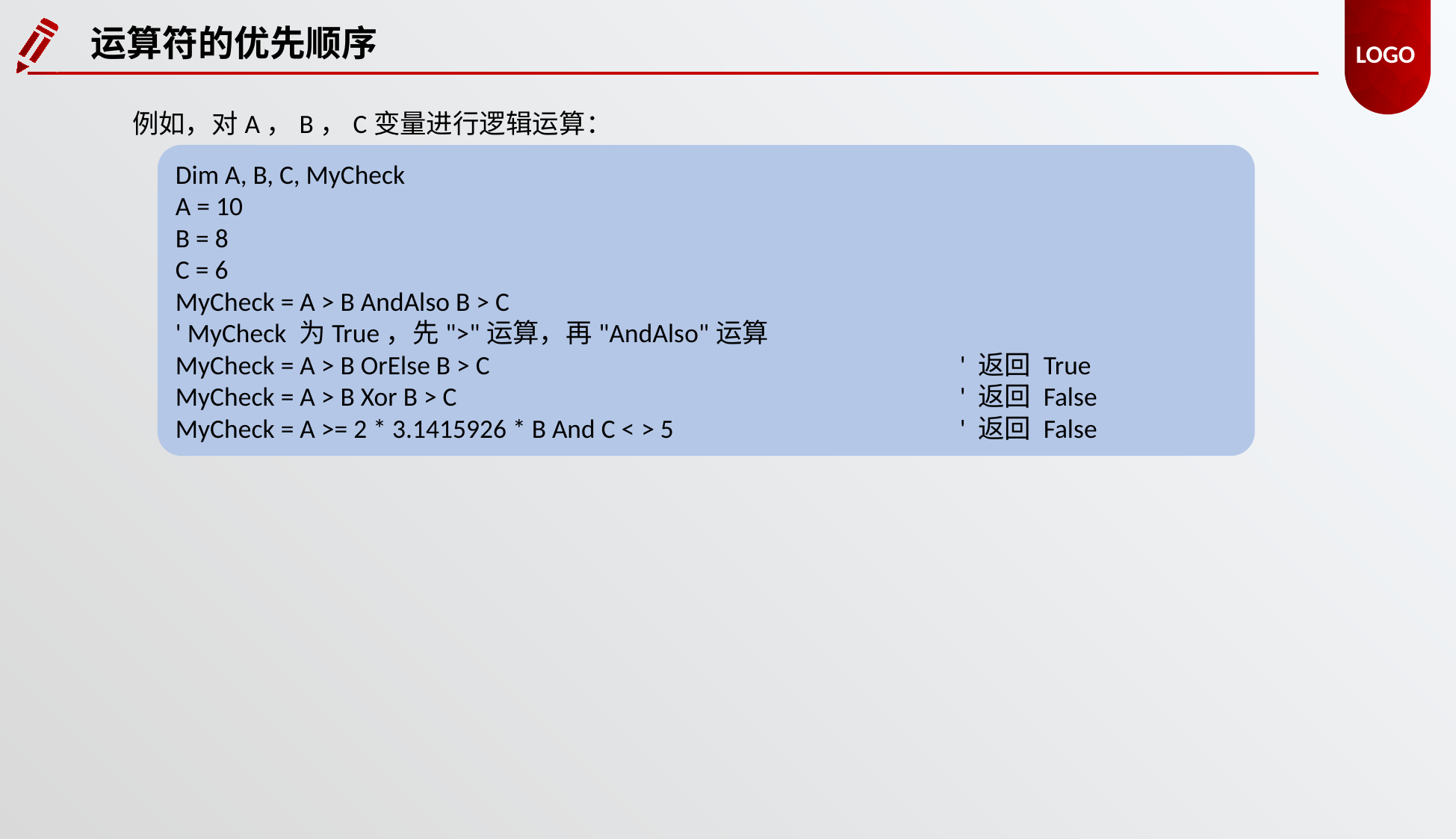

运算符的优先顺序
例如，对A，B，C变量进行逻辑运算：
Dim A, B, C, MyCheck
A = 10
B = 8
C = 6
MyCheck = A > B AndAlso B > C
' MyCheck 为True，先">"运算，再"AndAlso"运算
MyCheck = A > B OrElse B > C					' 返回 True
MyCheck = A > B Xor B > C					' 返回 False
MyCheck = A >= 2 * 3.1415926 * B And C < > 5			' 返回 False